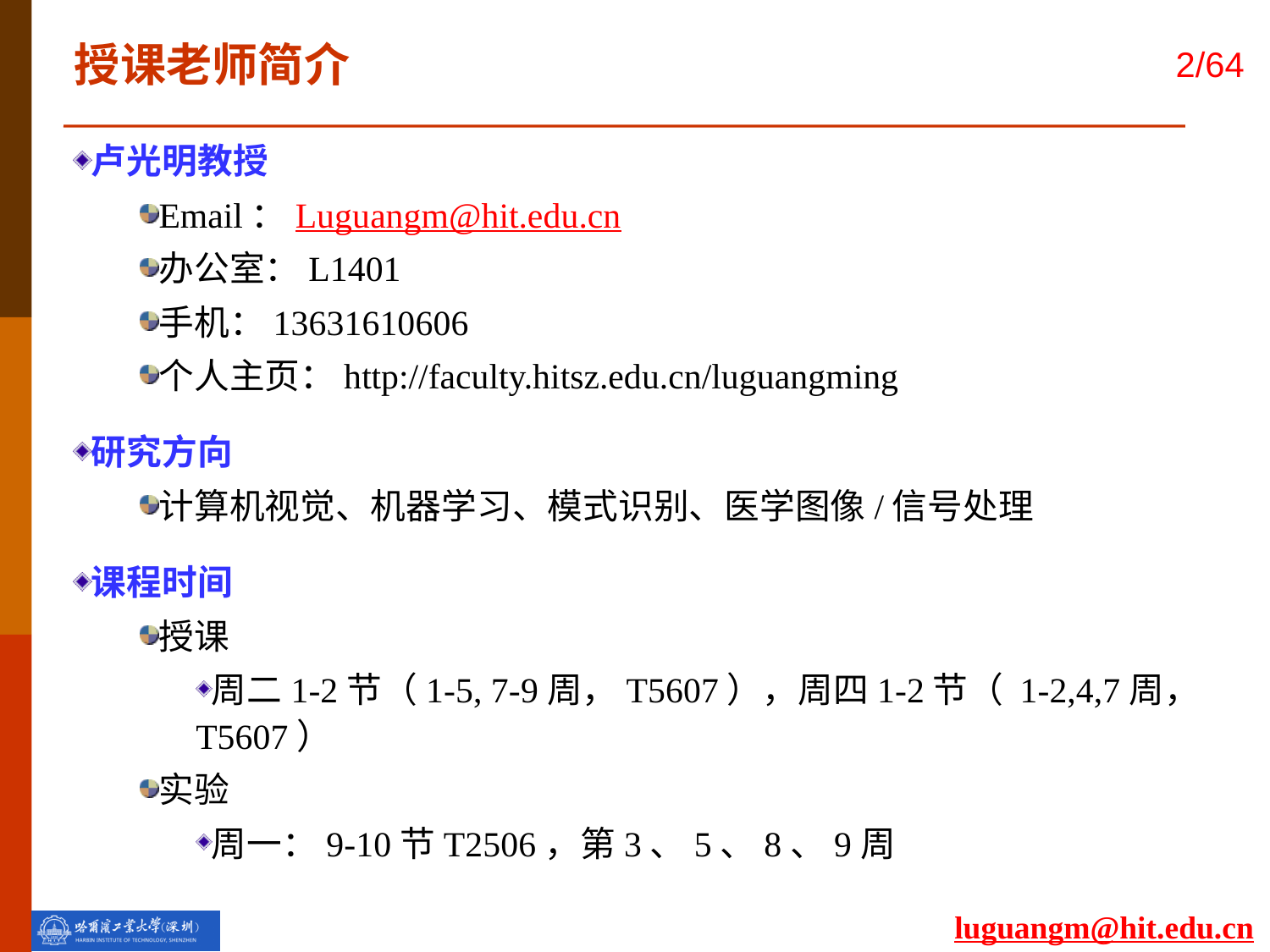

# 授课老师简介
卢光明教授
Email：Luguangm@hit.edu.cn
办公室：L1401
手机：13631610606
个人主页：http://faculty.hitsz.edu.cn/luguangming

研究方向
计算机视觉、机器学习、模式识别、医学图像/信号处理

课程时间
授课
周二1-2节（1-5, 7-9周，T5607），周四1-2节（ 1-2,4,7周，T5607）
实验
周一：9-10节T2506，第3、5、8、9周